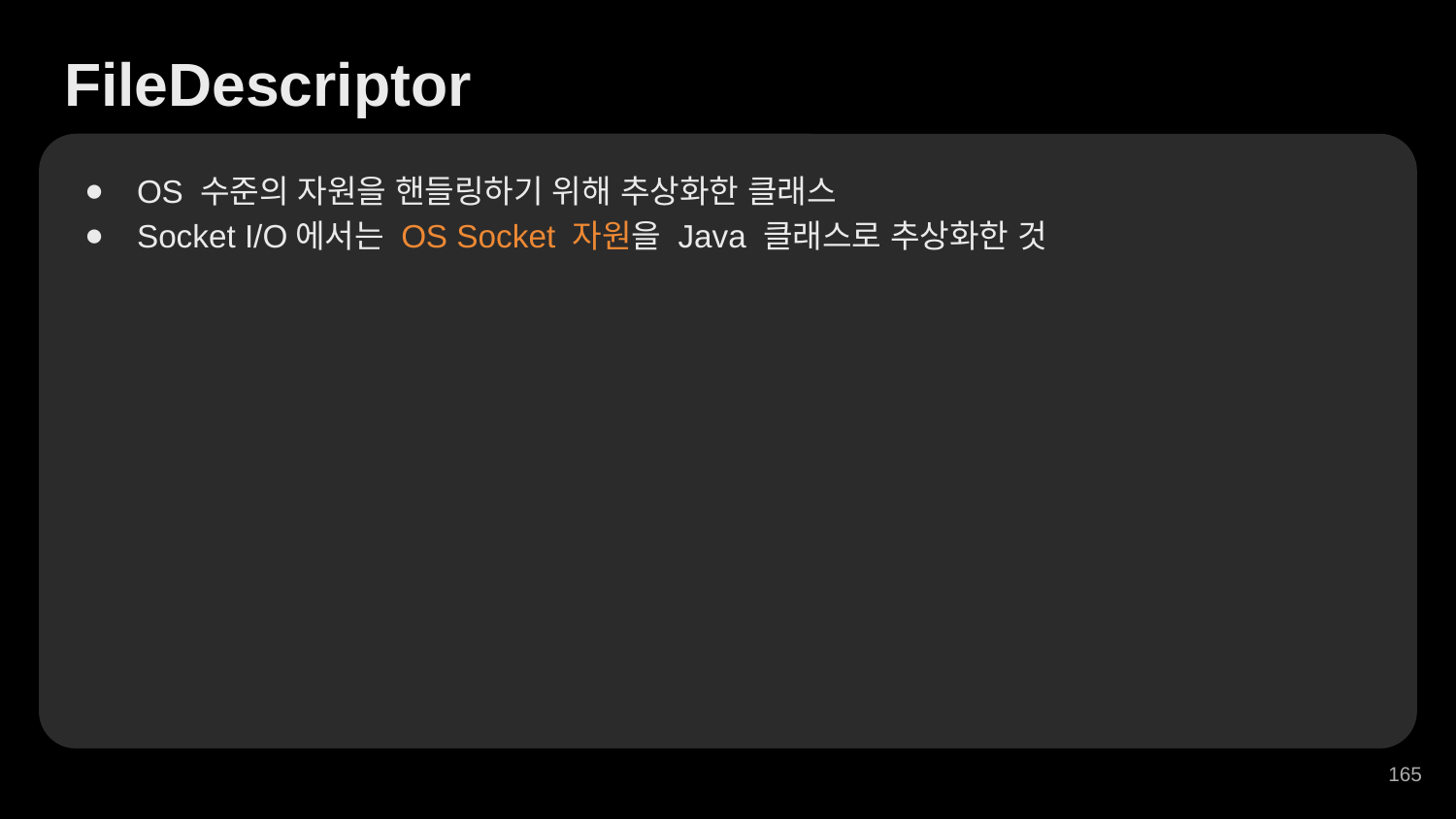

FileDescriptor

OS 수준의 자원을 핸들링하기 위해 추상화한 클래스
Socket I/O에서는 OS Socket 자원을 Java 클래스로 추상화한 것

165